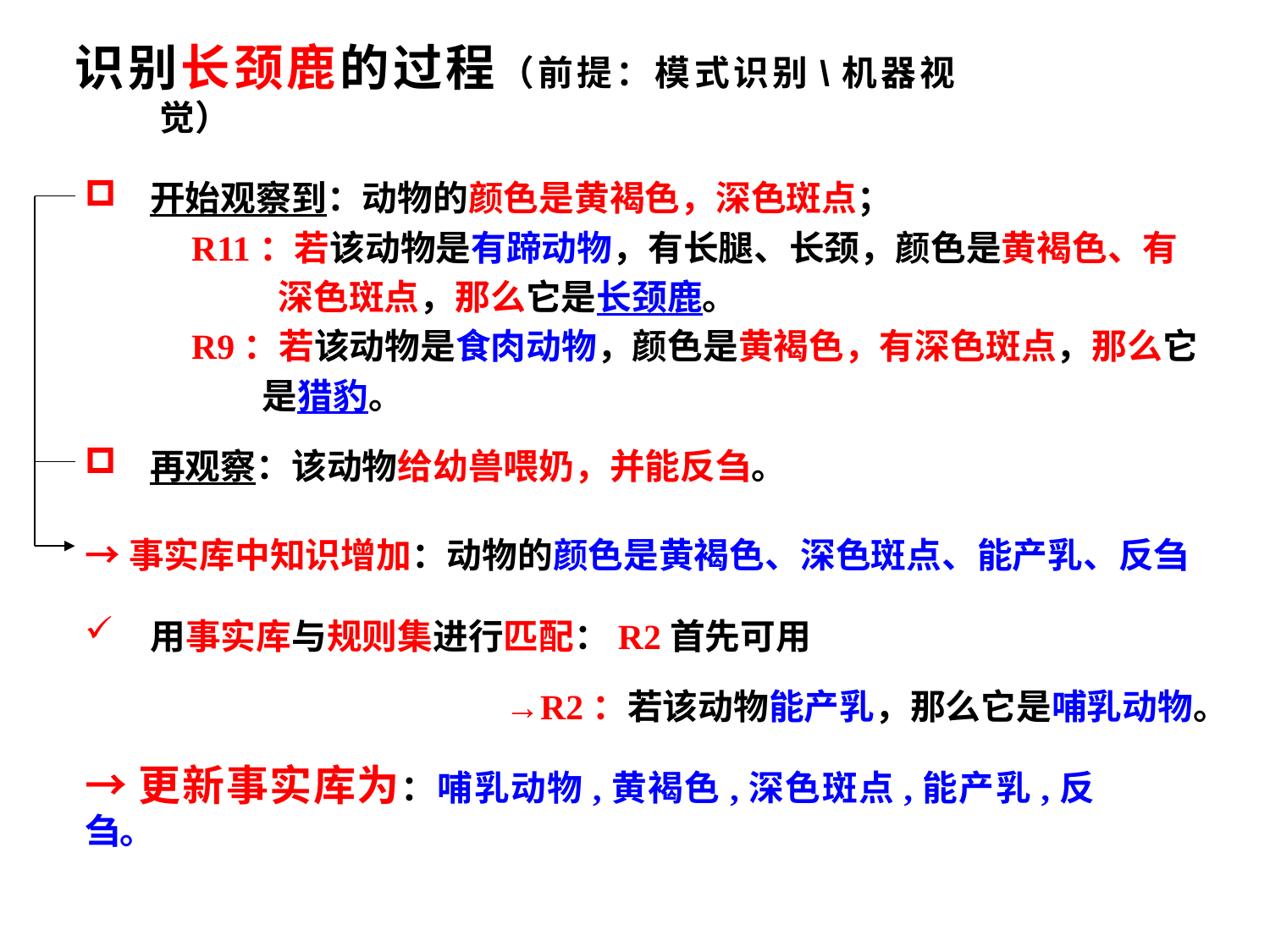

识别长颈鹿的过程（前提：模式识别\机器视觉）
开始观察到：动物的颜色是黄褐色，深色斑点；
            R11：若该动物是有蹄动物，有长腿、长颈，颜色是黄褐色、有
                       深色斑点，那么它是长颈鹿。
            R9：若该动物是食肉动物，颜色是黄褐色，有深色斑点，那么它
                     是猎豹。
再观察：该动物给幼兽喂奶，并能反刍。
→事实库中知识增加：动物的颜色是黄褐色、深色斑点、能产乳、反刍
用事实库与规则集进行匹配：R2首先可用
→R2：若该动物能产乳，那么它是哺乳动物。
→更新事实库为：哺乳动物,黄褐色,深色斑点,能产乳,反刍。